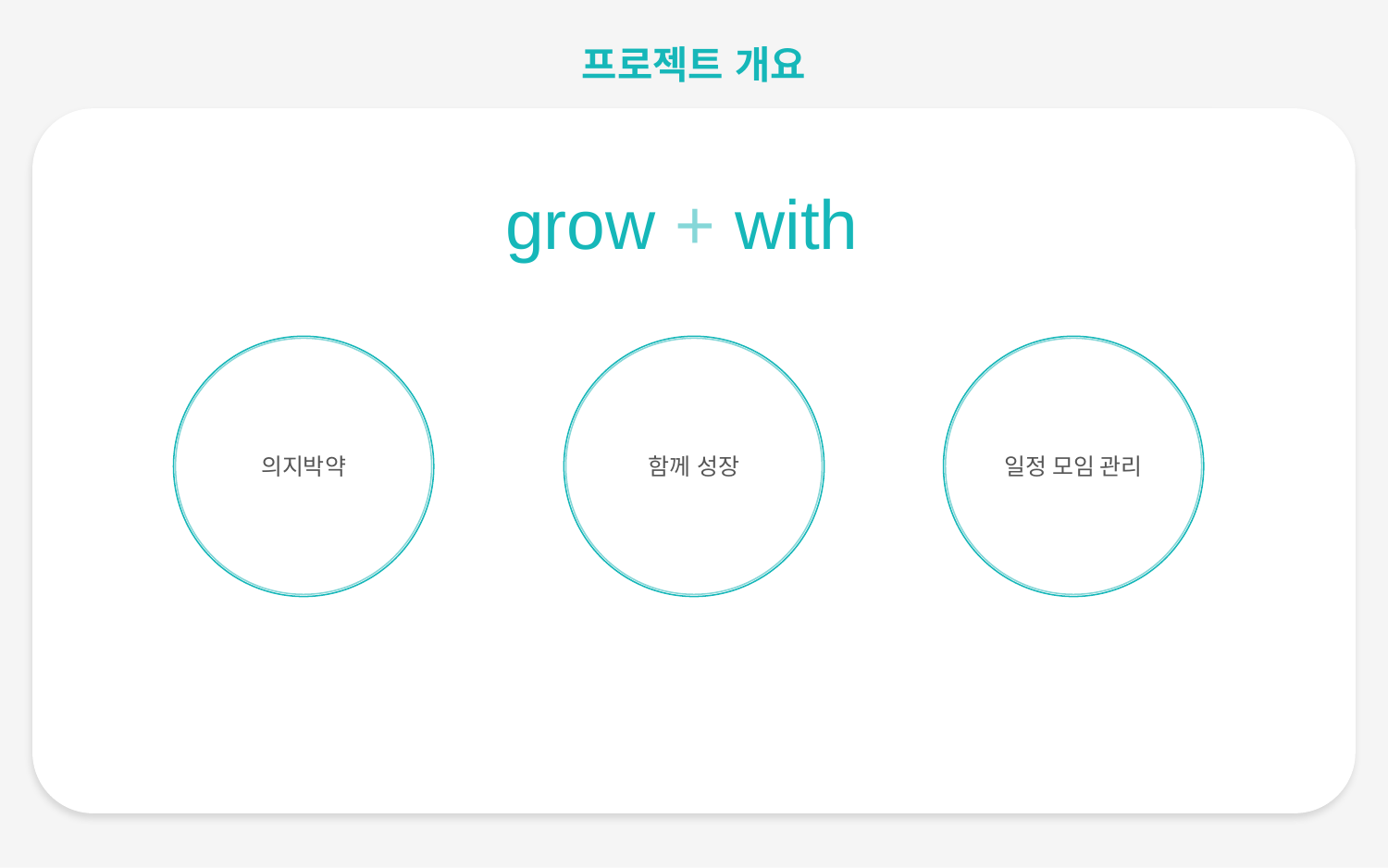

# 프로젝트 개요
grow + with

의지박약

함께 성장

일정 모임 관리